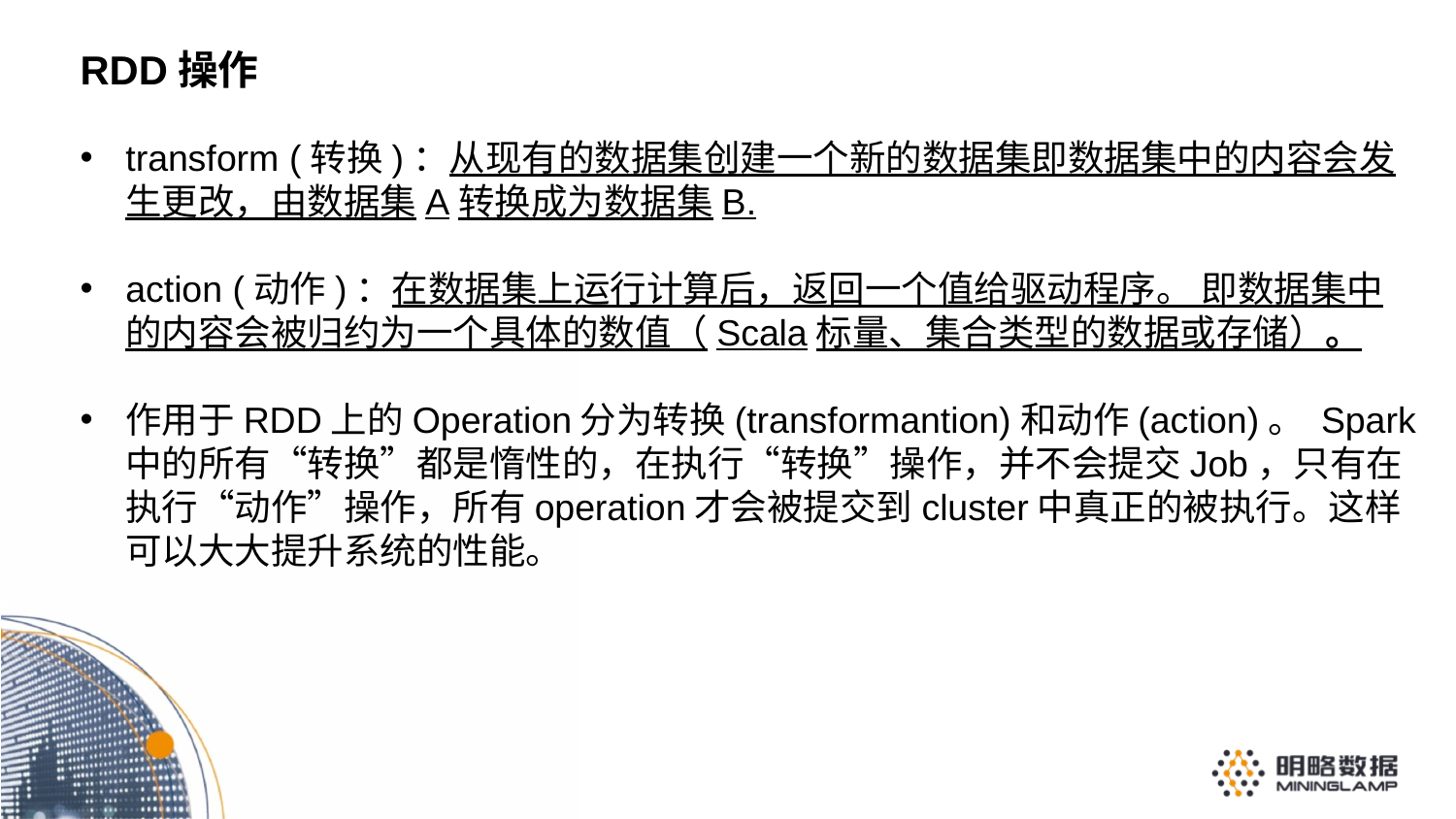

RDD操作
transform (转换)：从现有的数据集创建一个新的数据集即数据集中的内容会发生更改，由数据集A转换成为数据集B.

action (动作)：在数据集上运行计算后，返回一个值给驱动程序。 即数据集中的内容会被归约为一个具体的数值（Scala标量、集合类型的数据或存储）。

作用于RDD上的Operation分为转换(transformantion)和动作(action)。 Spark中的所有“转换”都是惰性的，在执行“转换”操作，并不会提交Job，只有在执行“动作”操作，所有operation才会被提交到cluster中真正的被执行。这样可以大大提升系统的性能。

整体架构